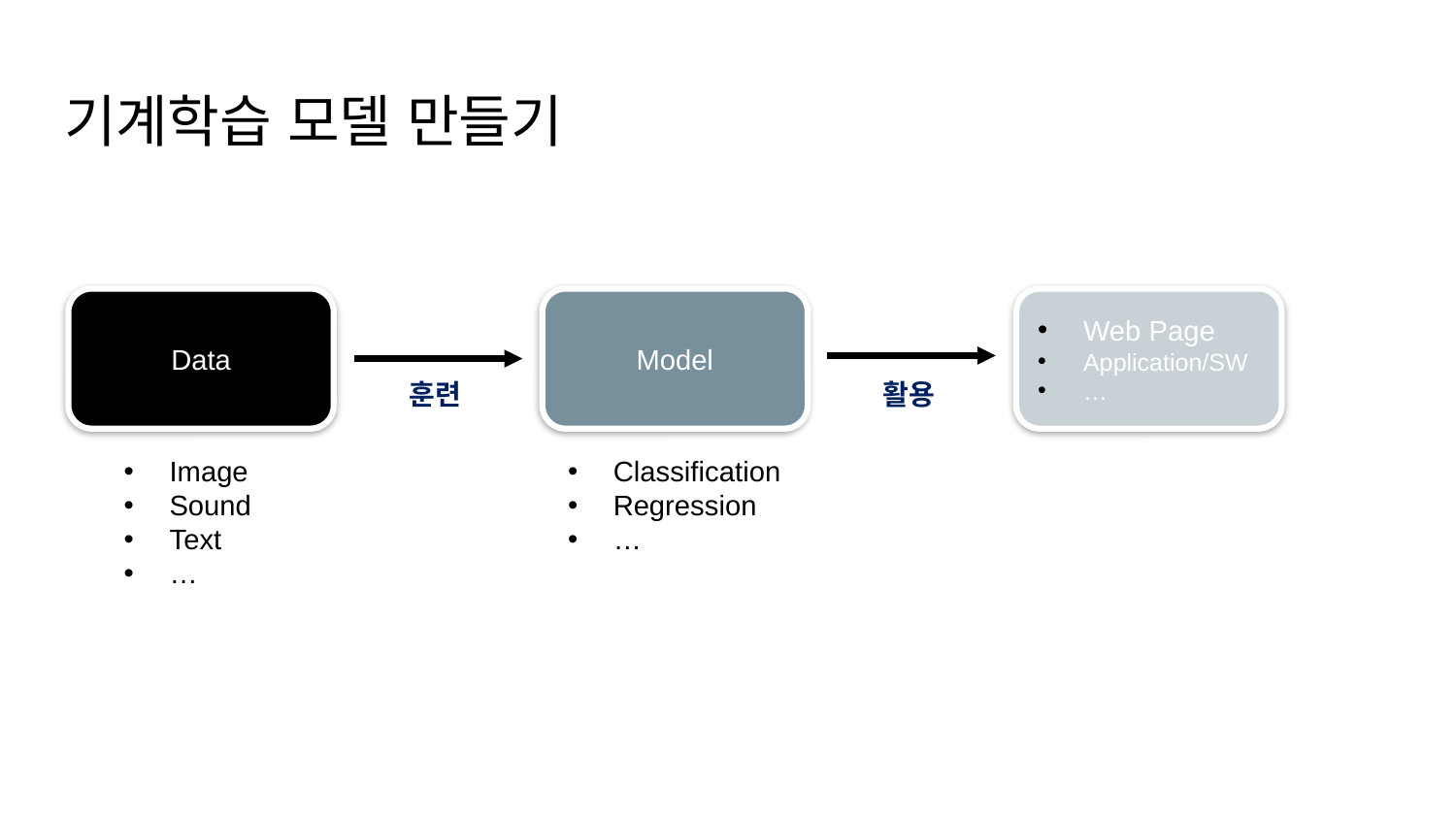

# 기계학습 모델 만들기
Data
Model
Web Page
Application/SW
…
활용
훈련
Image
Sound
Text
…
Classification
Regression
…